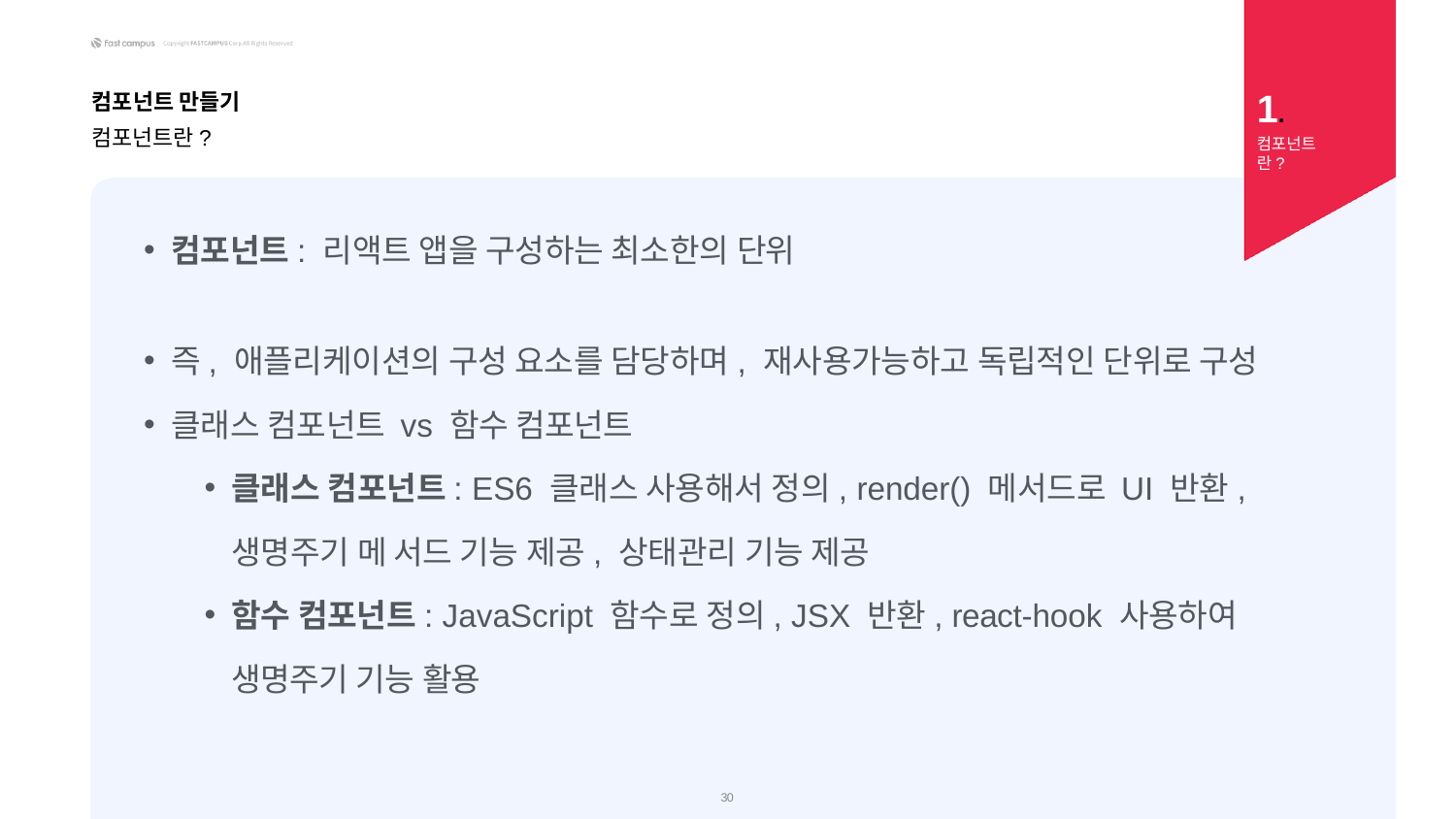

1.
컴포넌트란?
컴포넌트 만들기
컴포넌트란?
컴포넌트: 리액트 앱을 구성하는 최소한의 단위

즉, 애플리케이션의 구성 요소를 담당하며, 재사용가능하고 독립적인 단위로 구성
클래스 컴포넌트 vs 함수 컴포넌트
클래스 컴포넌트: ES6 클래스 사용해서 정의, render() 메서드로 UI 반환, 생명주기 메 서드 기능 제공, 상태관리 기능 제공
함수 컴포넌트: JavaScript 함수로 정의, JSX 반환, react-hook 사용하여 생명주기 기능 활용
30